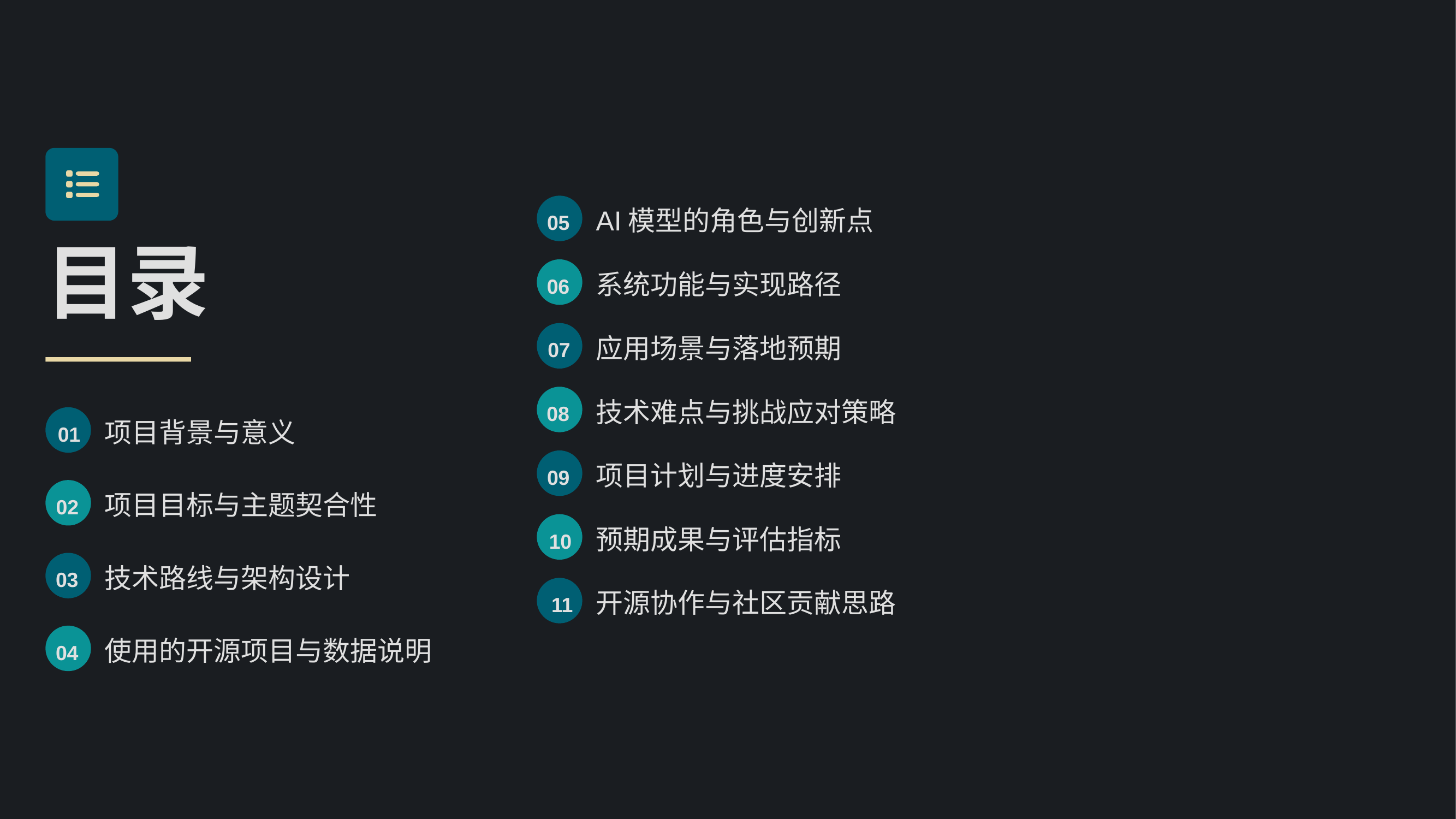

AI模型的角色与创新点
05
目录

系统功能与实现路径
06

应用场景与落地预期
07

技术难点与挑战应对策略
08

项目背景与意义
01

项目计划与进度安排
09

项目目标与主题契合性
02

预期成果与评估指标
10

技术路线与架构设计
03

开源协作与社区贡献思路
11

使用的开源项目与数据说明
04